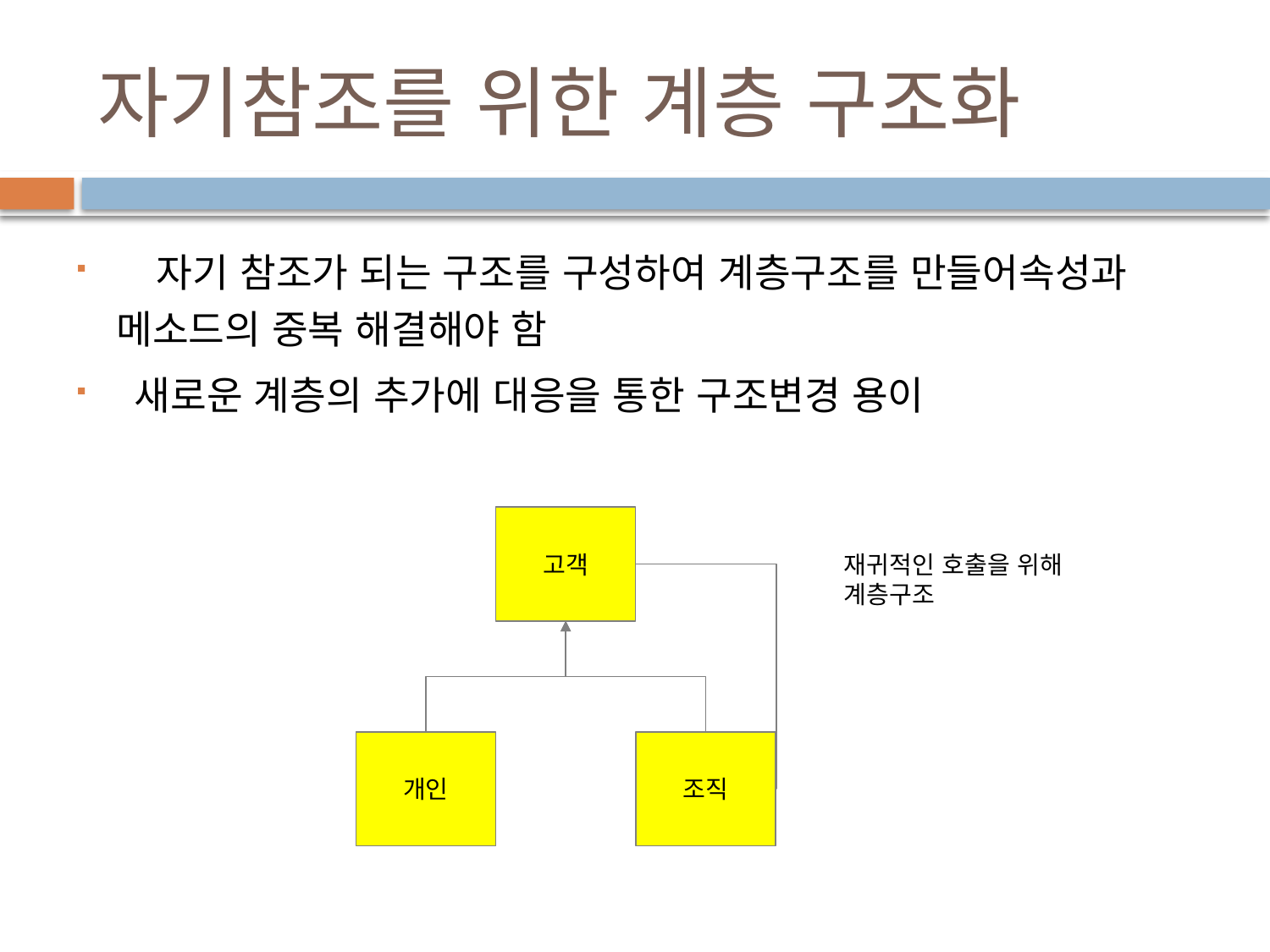

# 자기참조를 위한 계층 구조화
   자기 참조가 되는 구조를 구성하여 계층구조를 만들어속성과 메소드의 중복 해결해야 함
 새로운 계층의 추가에 대응을 통한 구조변경 용이
고객
재귀적인 호출을 위해 계층구조
개인
조직